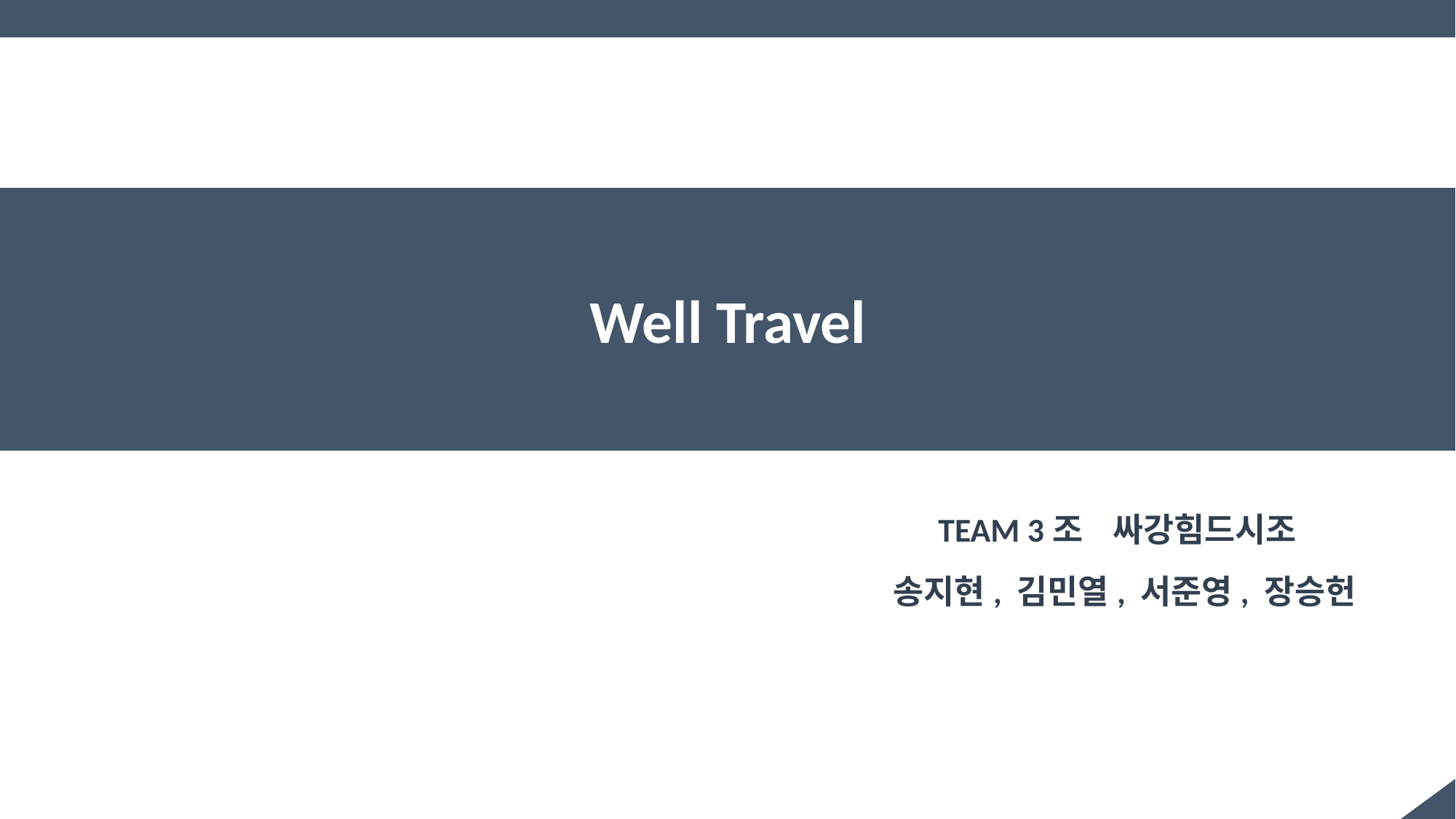

Well Travel
TEAM 3조    싸강힘드시조

 송지현, 김민열, 서준영, 장승헌